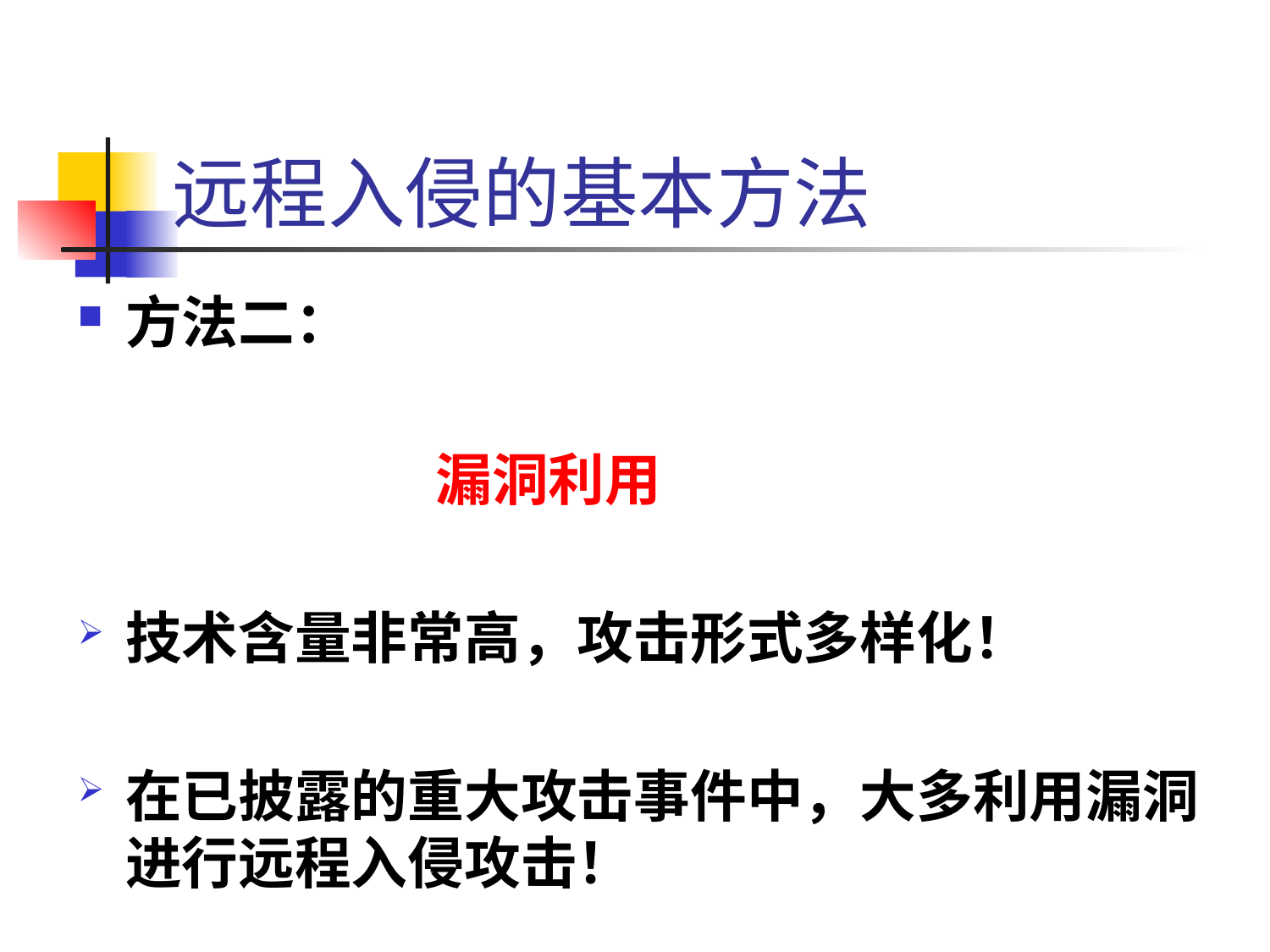

# 远程入侵的基本方法
方法二：

		       漏洞利用

技术含量非常高，攻击形式多样化！

在已披露的重大攻击事件中，大多利用漏洞进行远程入侵攻击！